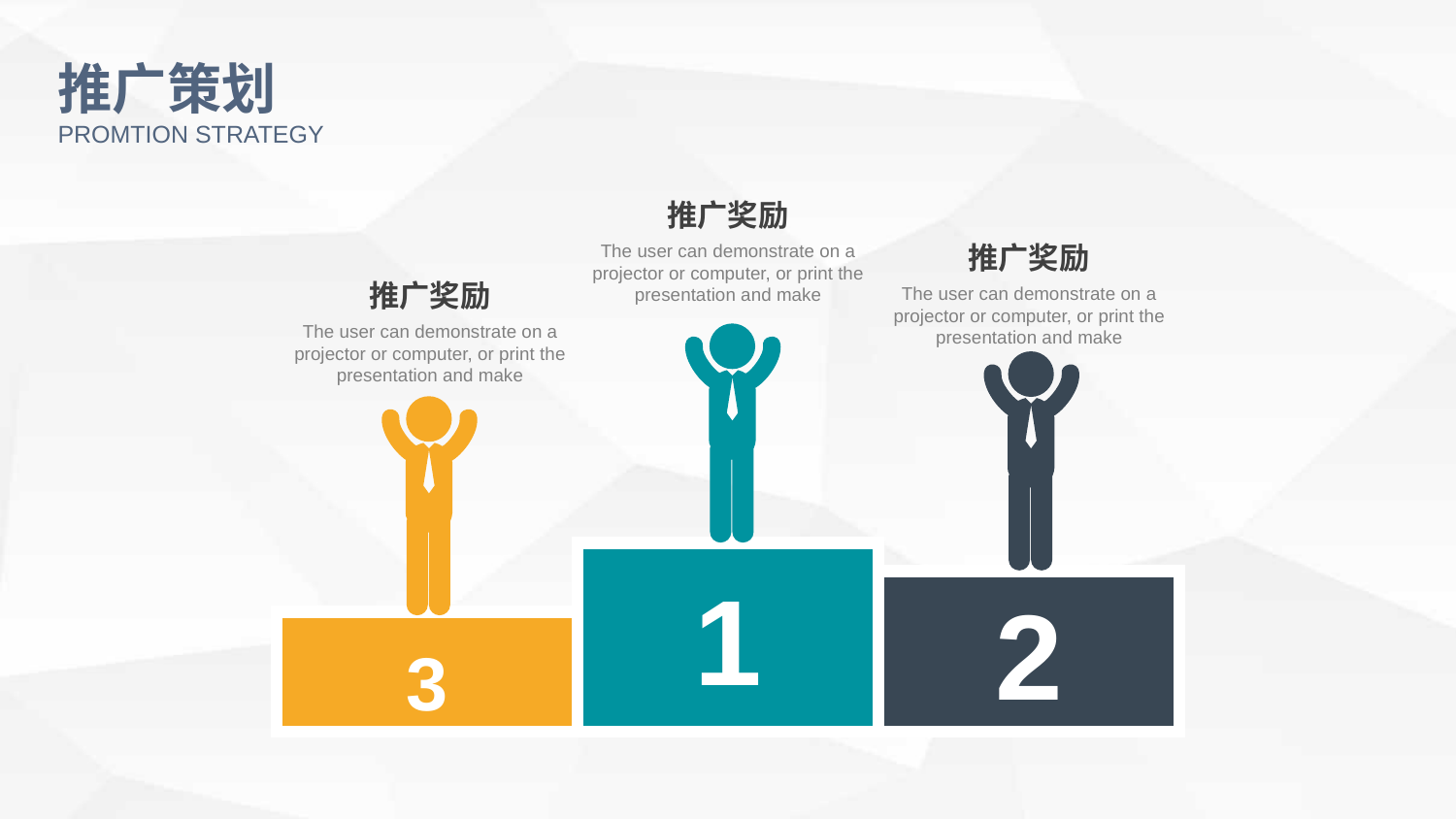

推广策划
PROMTION STRATEGY
推广奖励
The user can demonstrate on a projector or computer, or print the presentation and make
推广奖励
The user can demonstrate on a projector or computer, or print the presentation and make
推广奖励
The user can demonstrate on a projector or computer, or print the presentation and make

1
2
3